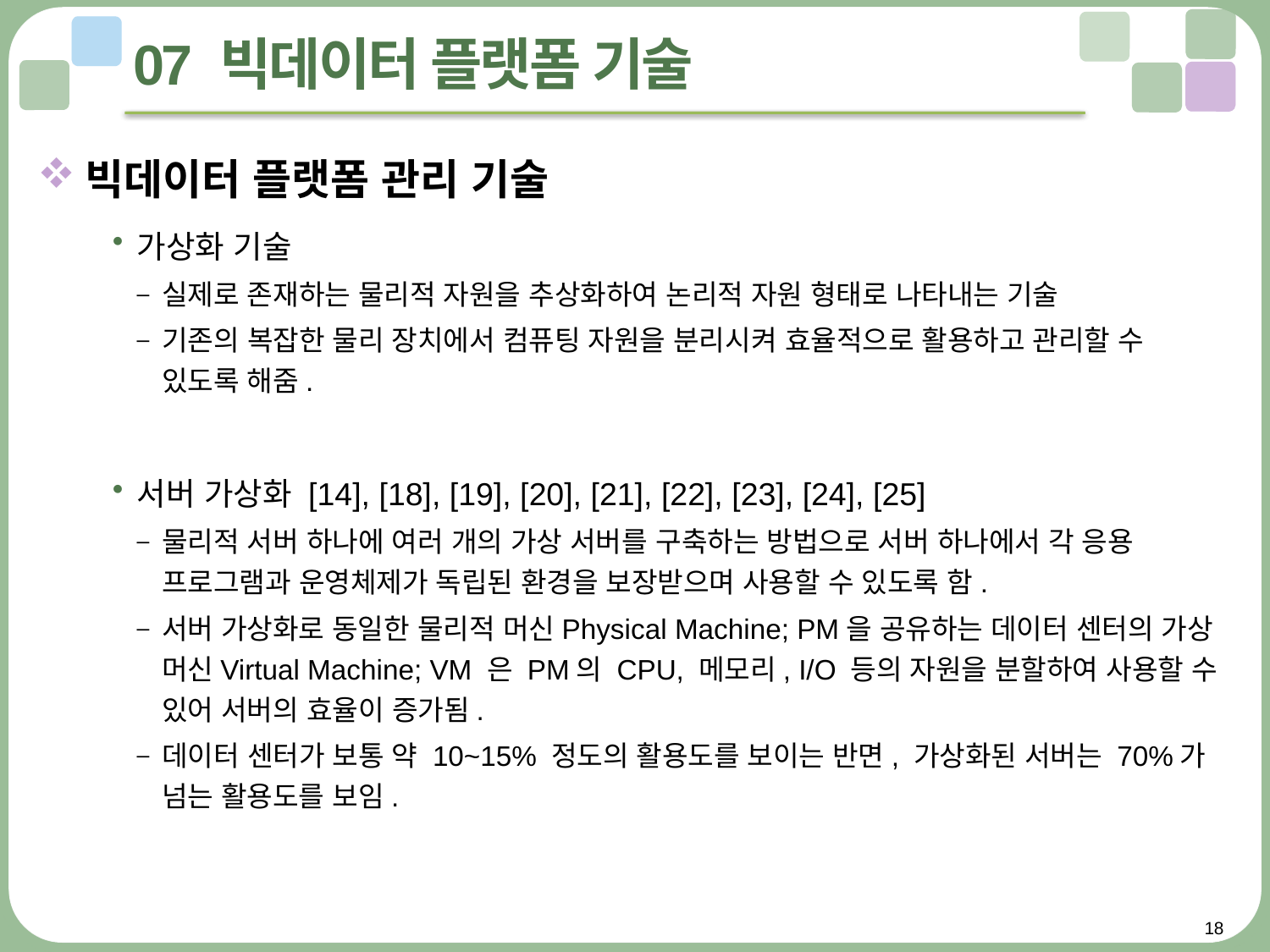

# 07 빅데이터 플랫폼 기술
빅데이터 플랫폼 관리 기술
가상화 기술
실제로 존재하는 물리적 자원을 추상화하여 논리적 자원 형태로 나타내는 기술
기존의 복잡한 물리 장치에서 컴퓨팅 자원을 분리시켜 효율적으로 활용하고 관리할 수 있도록 해줌.

서버 가상화 [14], [18], [19], [20], [21], [22], [23], [24], [25]
물리적 서버 하나에 여러 개의 가상 서버를 구축하는 방법으로 서버 하나에서 각 응용 프로그램과 운영체제가 독립된 환경을 보장받으며 사용할 수 있도록 함.
서버 가상화로 동일한 물리적 머신Physical Machine; PM을 공유하는 데이터 센터의 가상 머신Virtual Machine; VM 은 PM의 CPU, 메모리, I/O 등의 자원을 분할하여 사용할 수 있어 서버의 효율이 증가됨.
데이터 센터가 보통 약 10~15% 정도의 활용도를 보이는 반면, 가상화된 서버는 70%가 넘는 활용도를 보임.